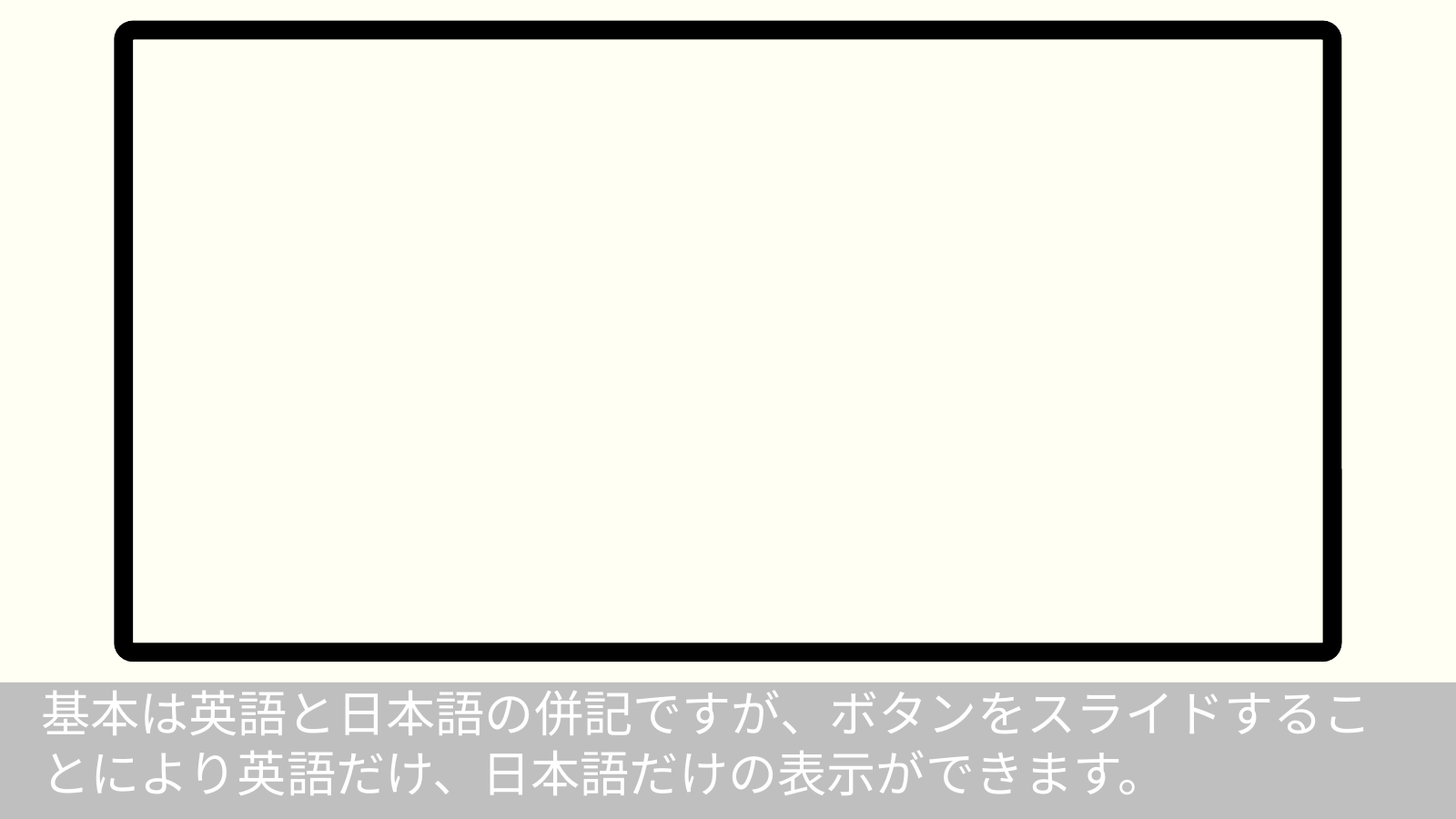

基本は英語と日本語の併記ですが、ボタンをスライドすることにより英語だけ、日本語だけの表示ができます。